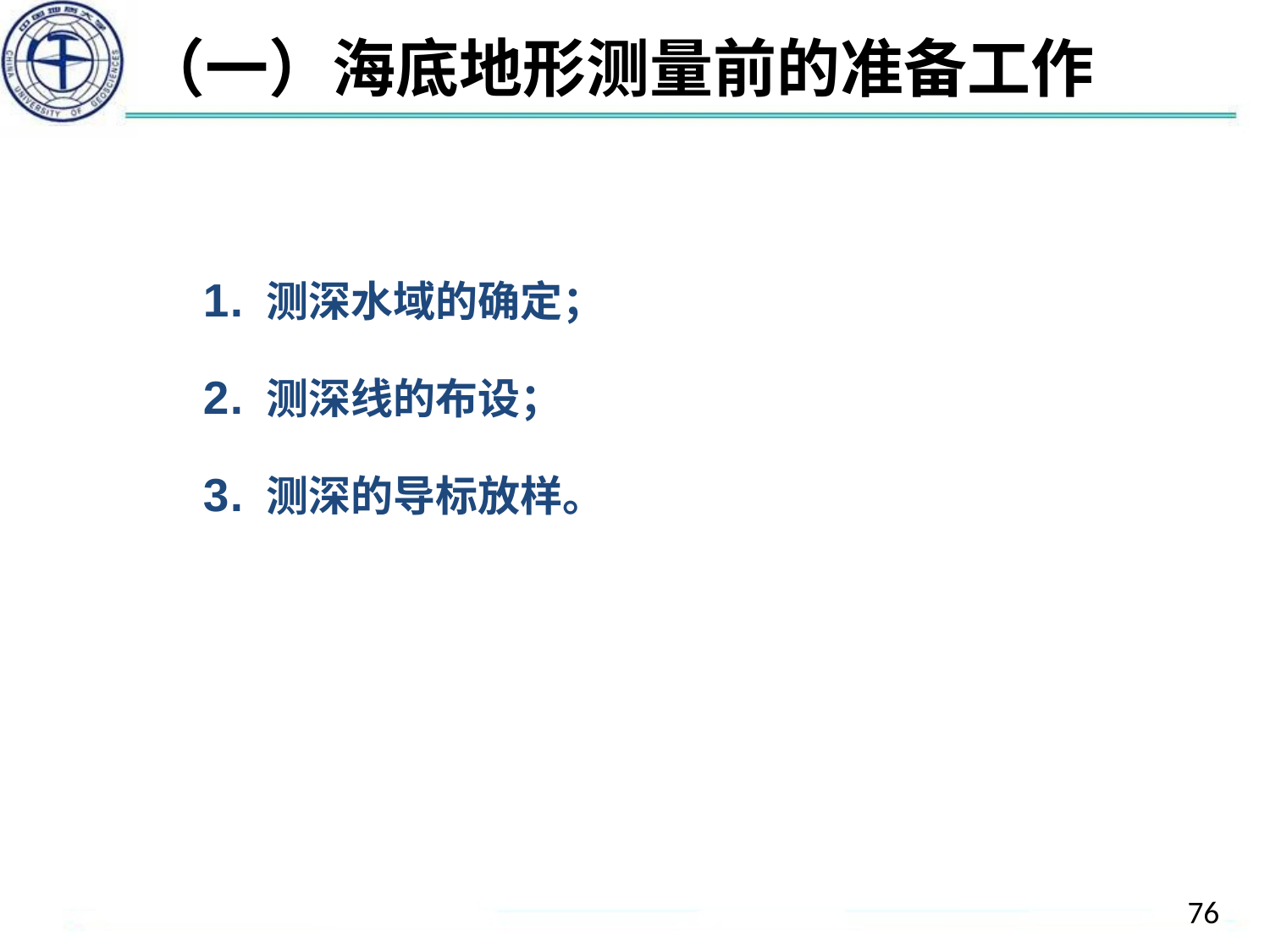

# （一）海底地形测量前的准备工作
测深水域的确定；
测深线的布设；
测深的导标放样。